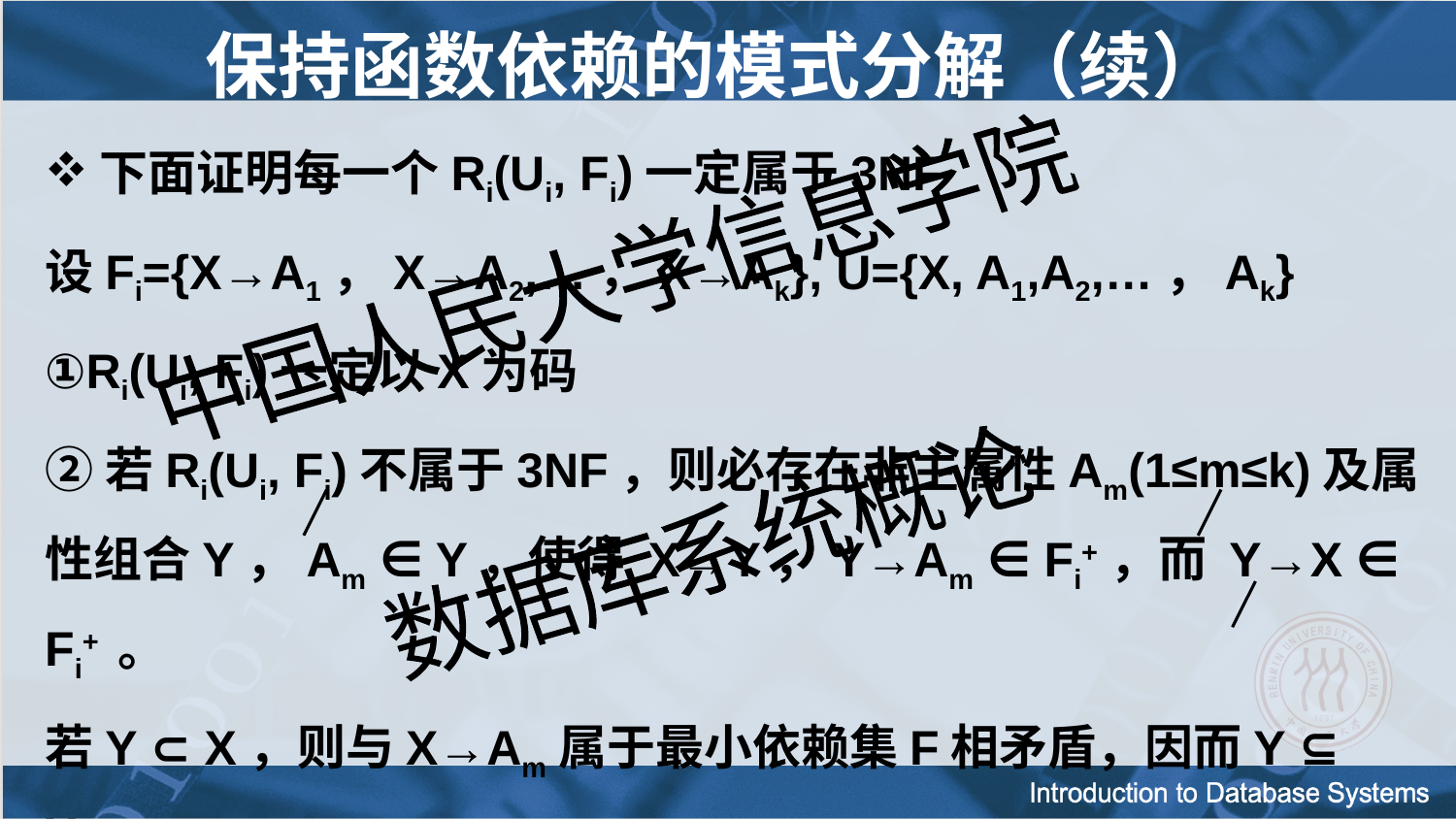

# 保持函数依赖的模式分解（续）
下面证明每一个Ri(Ui, Fi)一定属于3NF
设Fi={X→A1，X→A2,…，X→Ak}, U={X, A1,A2,…，Ak}
①Ri(Ui, Fi)一定以X为码
②若Ri(Ui, Fi)不属于3NF，则必存在非主属性Am(1≤m≤k)及属性组合Y，Am ∈ Y，使得 X→Y，Y→Am ∈ Fi+，而 Y→X ∈ Fi+ 。
若Y ⊂ X，则与X→Am属于最小依赖集F相矛盾，因而Y ⊆ X。